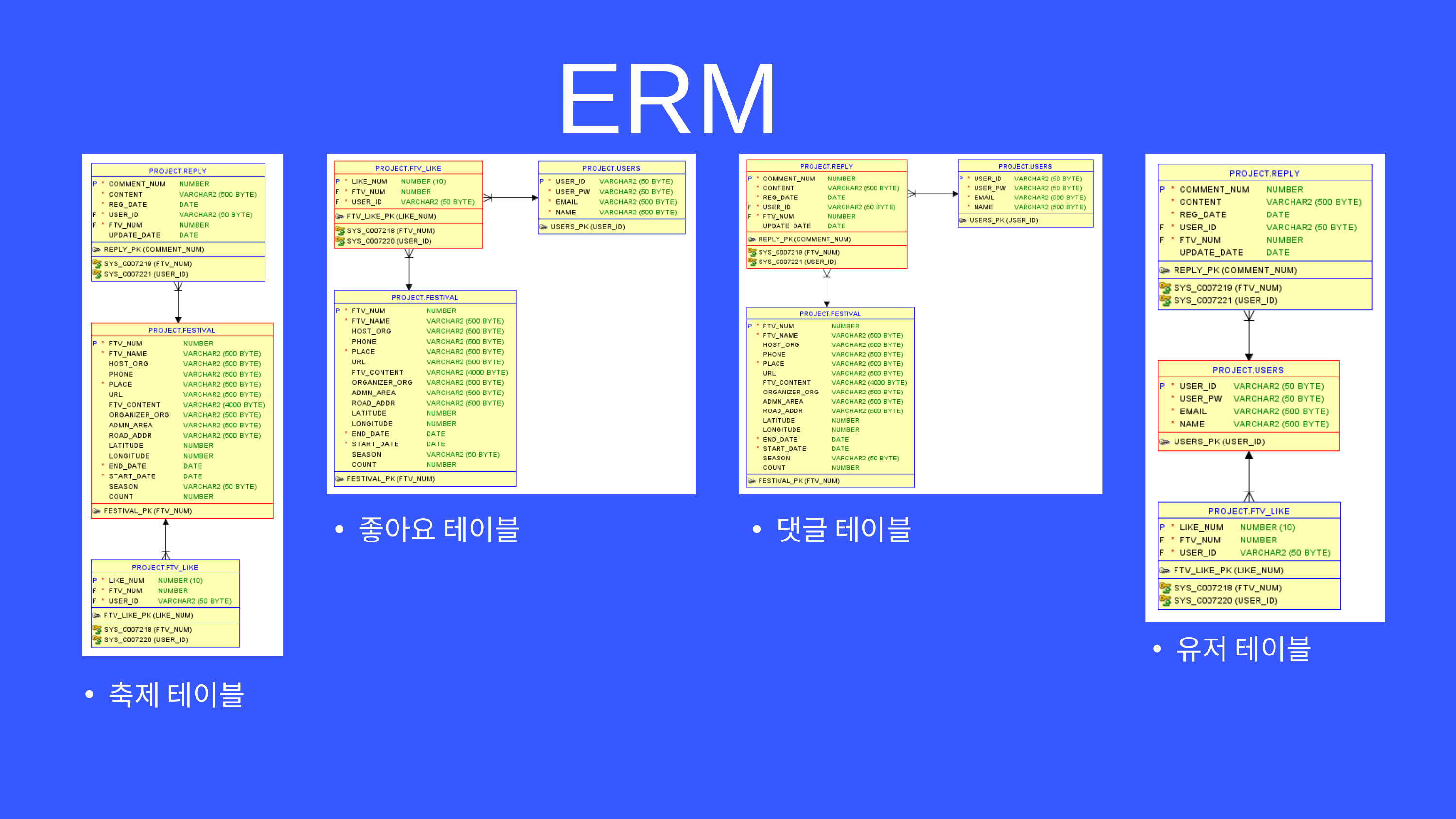

ERM

좋아요 테이블
댓글 테이블
유저 테이블
축제 테이블